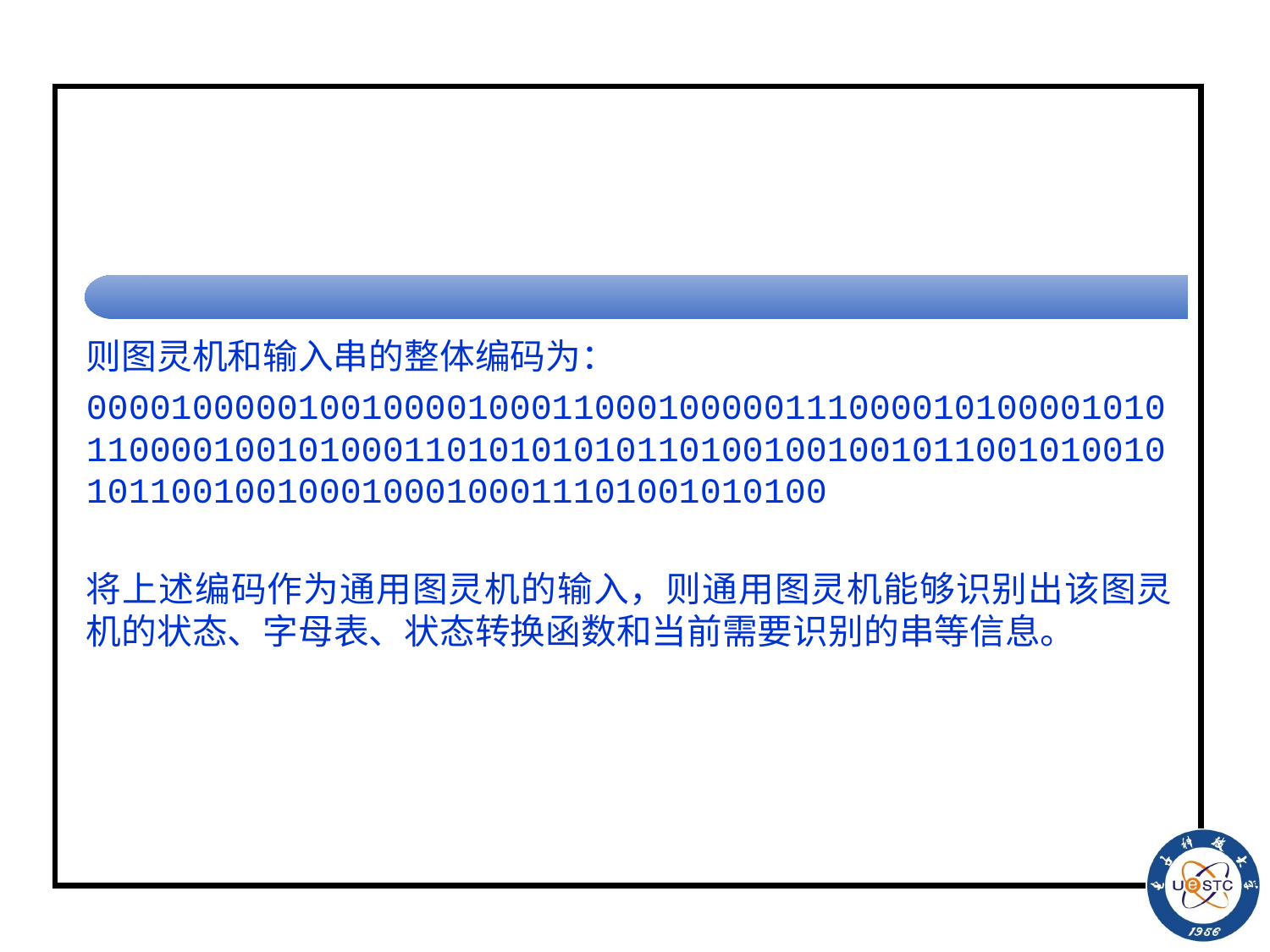

#
则图灵机和输入串的整体编码为：
00001000001001000010001100010000011100001010000101011000010010100011010101010110100100100101100101001010110010010001000100011101001010100

将上述编码作为通用图灵机的输入，则通用图灵机能够识别出该图灵机的状态、字母表、状态转换函数和当前需要识别的串等信息。